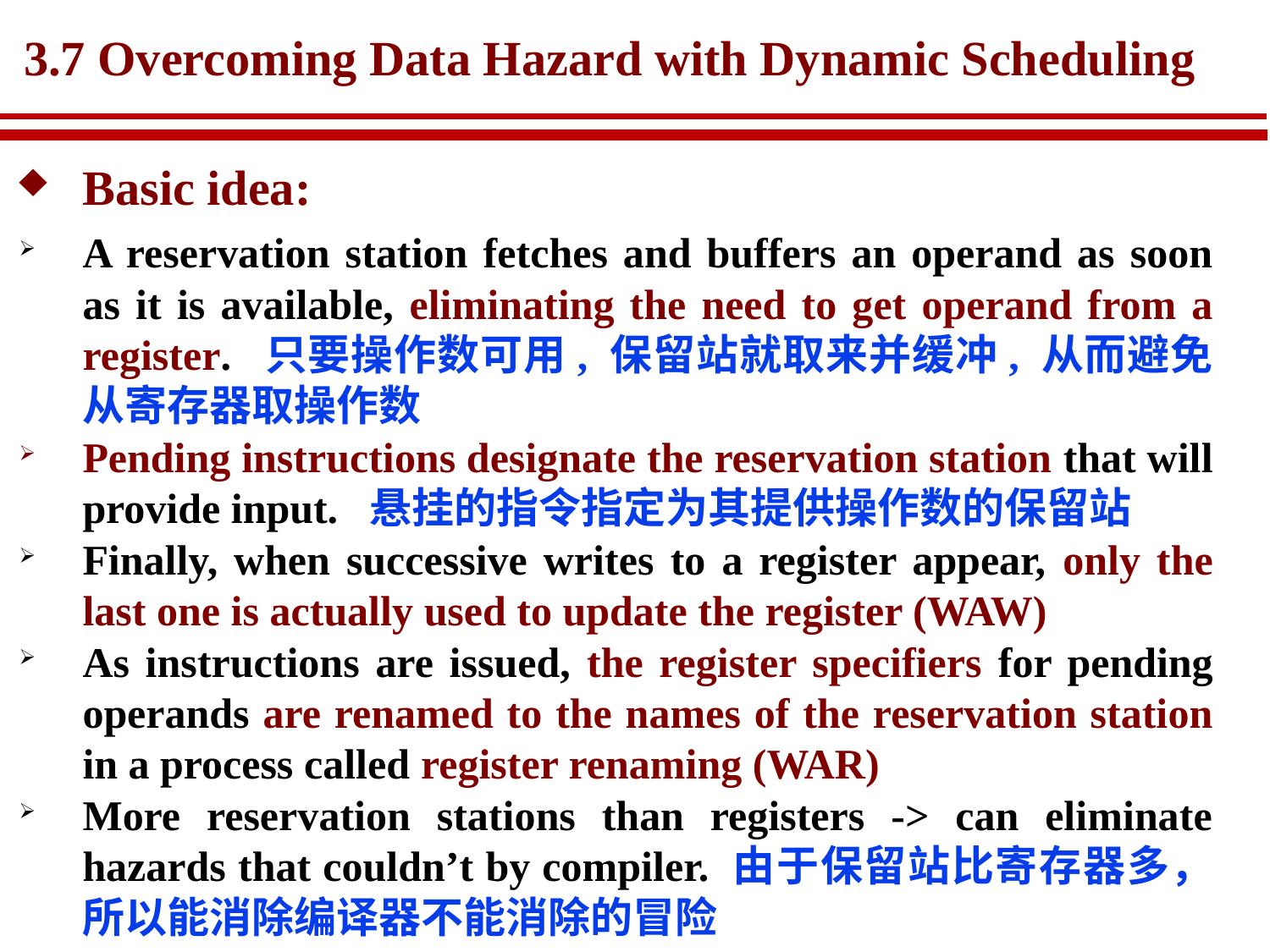

# 3.7 Overcoming Data Hazard with Dynamic Scheduling
Basic idea:
A reservation station fetches and buffers an operand as soon as it is available, eliminating the need to get operand from a register.  只要操作数可用, 保留站就取来并缓冲, 从而避免从寄存器取操作数
Pending instructions designate the reservation station that will provide input.  悬挂的指令指定为其提供操作数的保留站
Finally, when successive writes to a register appear, only the last one is actually used to update the register (WAW)
As instructions are issued, the register specifiers for pending operands are renamed to the names of the reservation station in a process called register renaming (WAR)
More reservation stations than registers -> can eliminate hazards that couldn’t by compiler. 由于保留站比寄存器多，所以能消除编译器不能消除的冒险